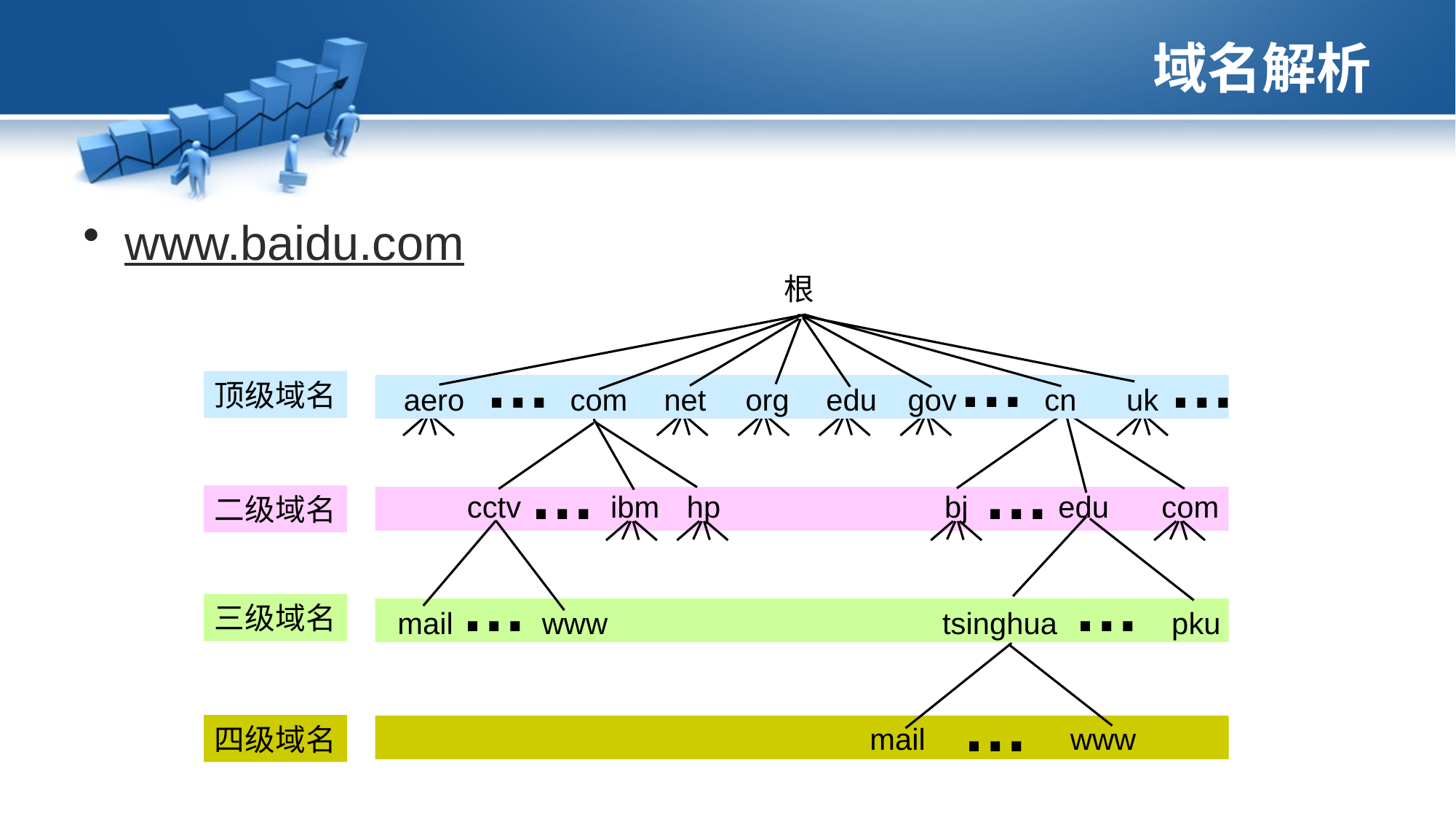

# 域名解析
www.baidu.com

根

…
…
…
顶级域名

aero
com
net
org
edu
gov
cn
uk

…
…
ibm
cctv
hp
edu
com
bj
二级域名

…
…
三级域名

mail
www
tsinghua
pku

…
mail
www
四级域名